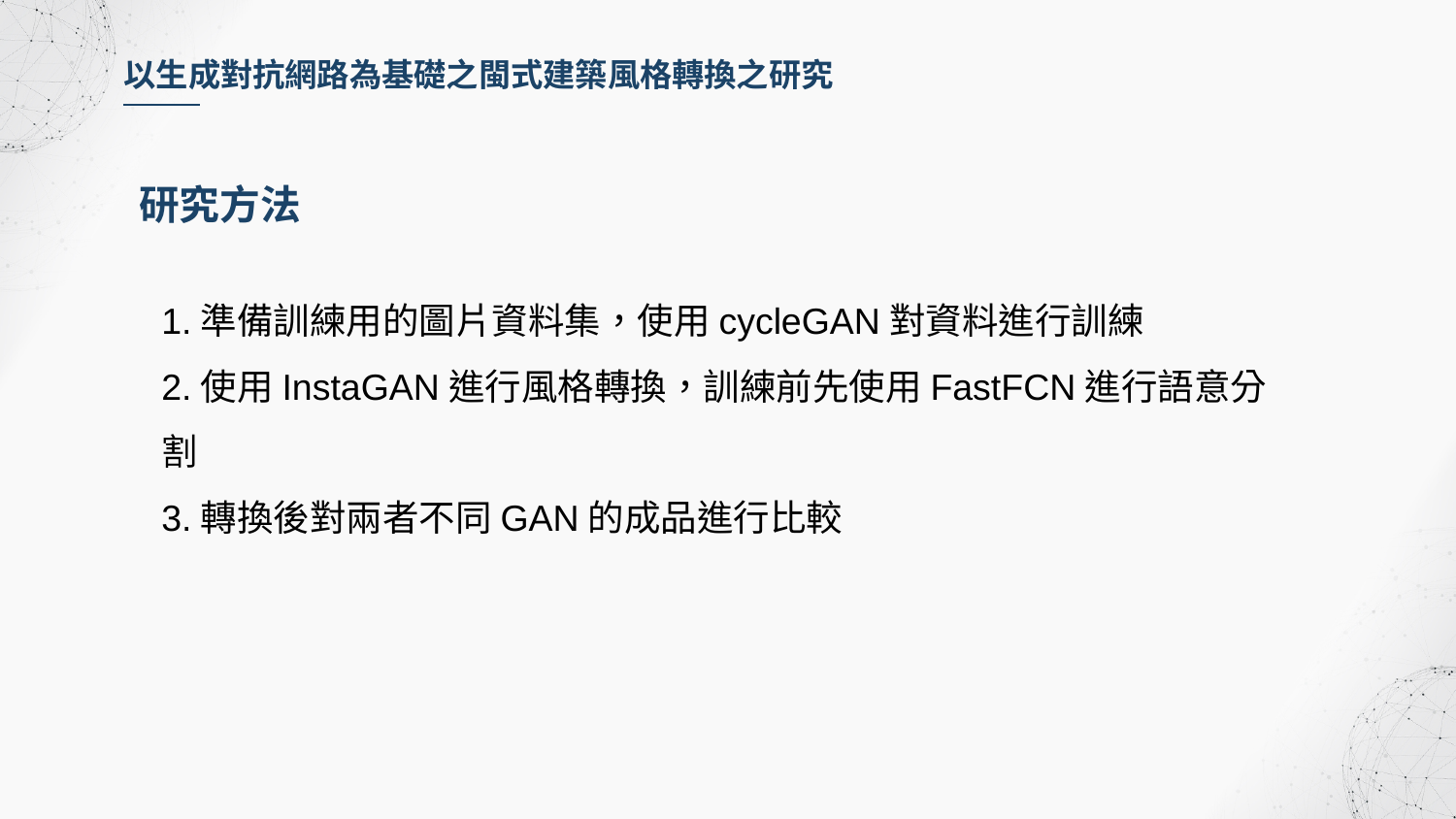

以生成對抗網路為基礎之閩式建築風格轉換之研究
研究方法
1.準備訓練用的圖片資料集，使用cycleGAN對資料進行訓練
2.使用InstaGAN進行風格轉換，訓練前先使用FastFCN進行語意分割
3.轉換後對兩者不同GAN的成品進行比較